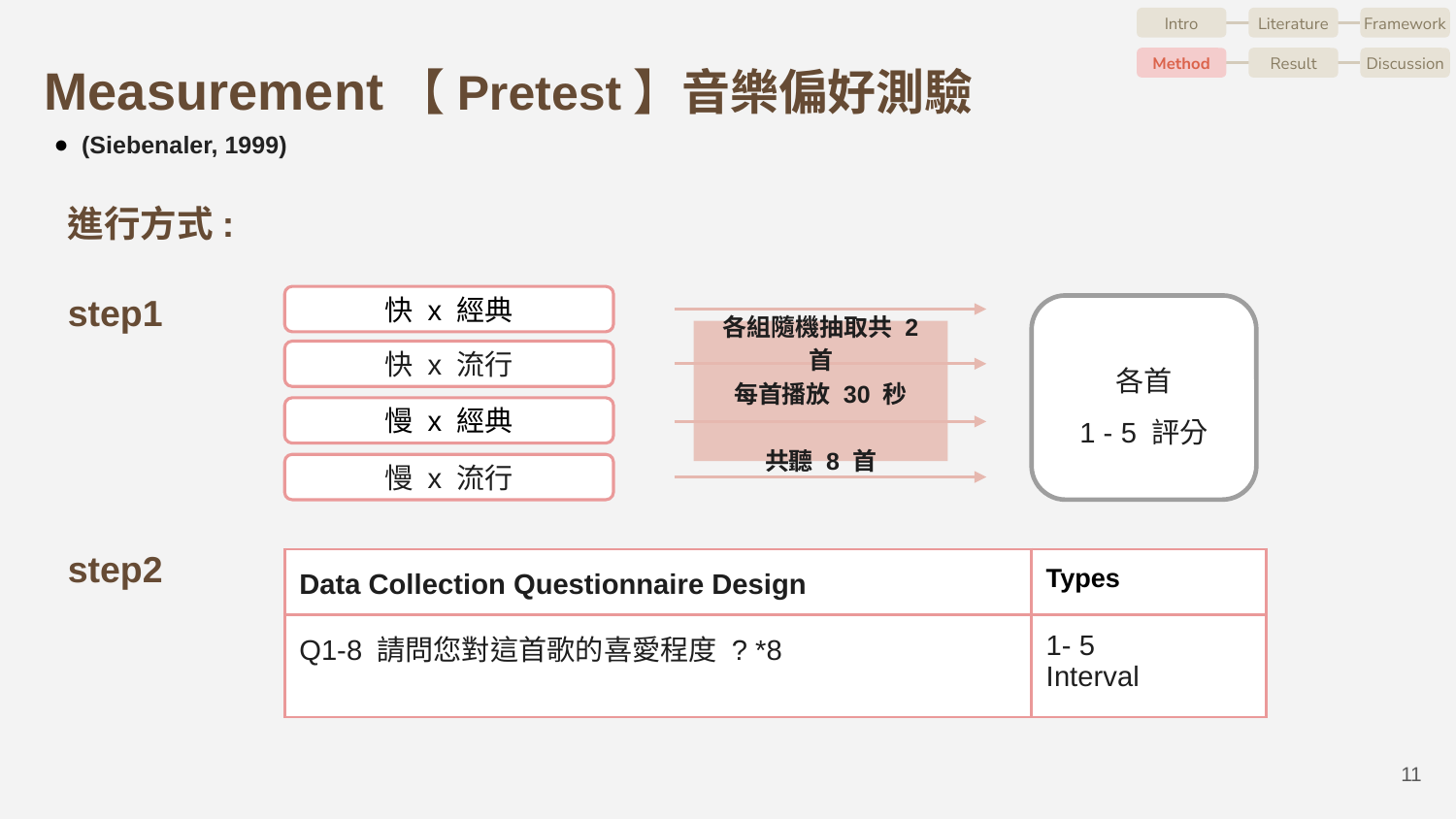

Intro
Literature
Framework
Method
Result
Discussion
# Measurement【Pretest】音樂偏好測驗
(Siebenaler, 1999)
進行方式:
step1
快 x 經典
各首
1 - 5 評分
各組隨機抽取共 2 首
每首播放 30 秒

共聽 8 首
快 x 流行
慢 x 經典
慢 x 流行
step2
| Data Collection Questionnaire Design | Types |
| --- | --- |
| Q1-8 請問您對這首歌的喜愛程度 ? \*8 | 1- 5 Interval |
11